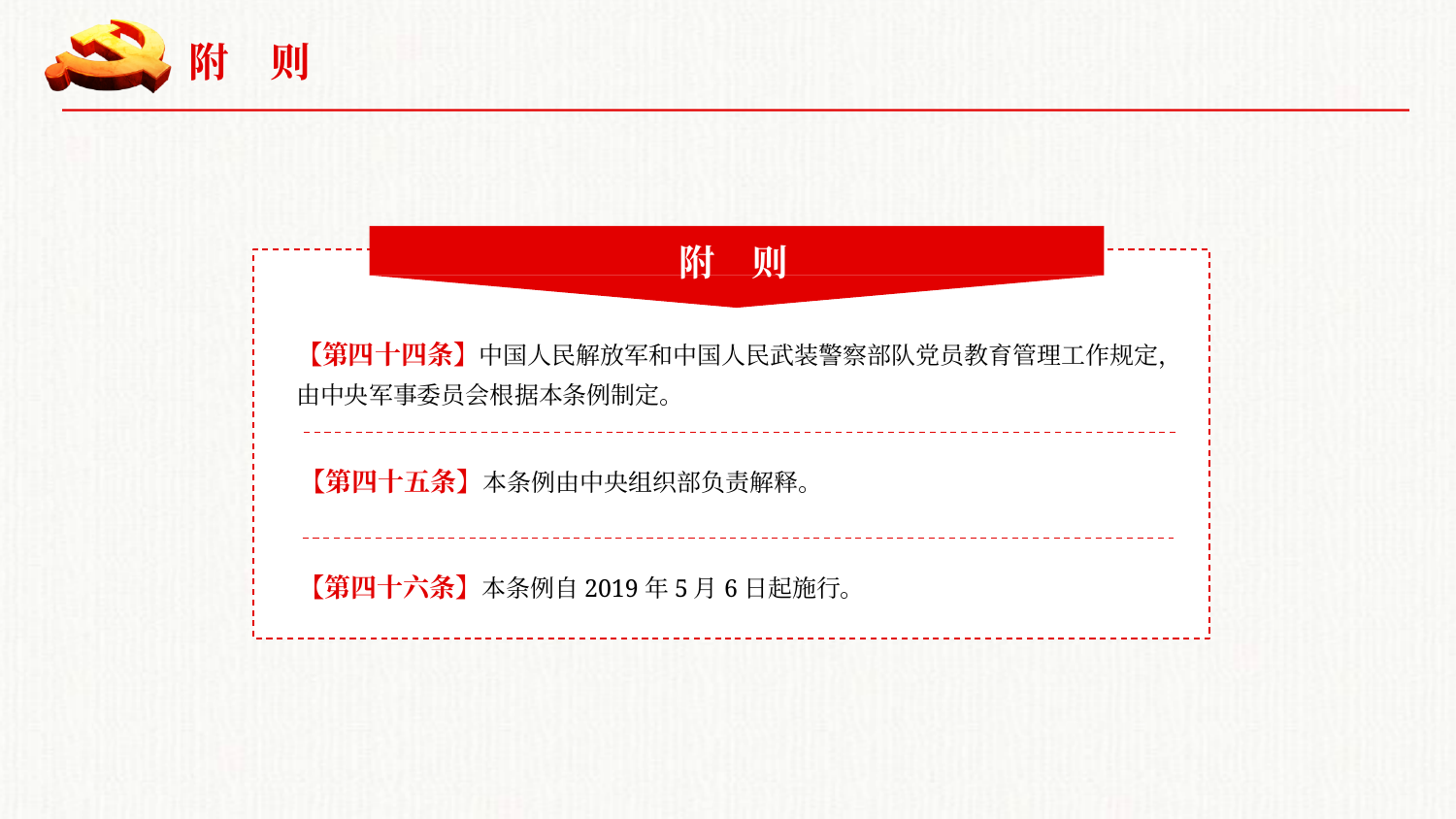

附    则

附    则

【第四十四条】中国人民解放军和中国人民武装警察部队党员教育管理工作规定，由中央军事委员会根据本条例制定。
【第四十五条】本条例由中央组织部负责解释。
【第四十六条】本条例自2019年5月6日起施行。